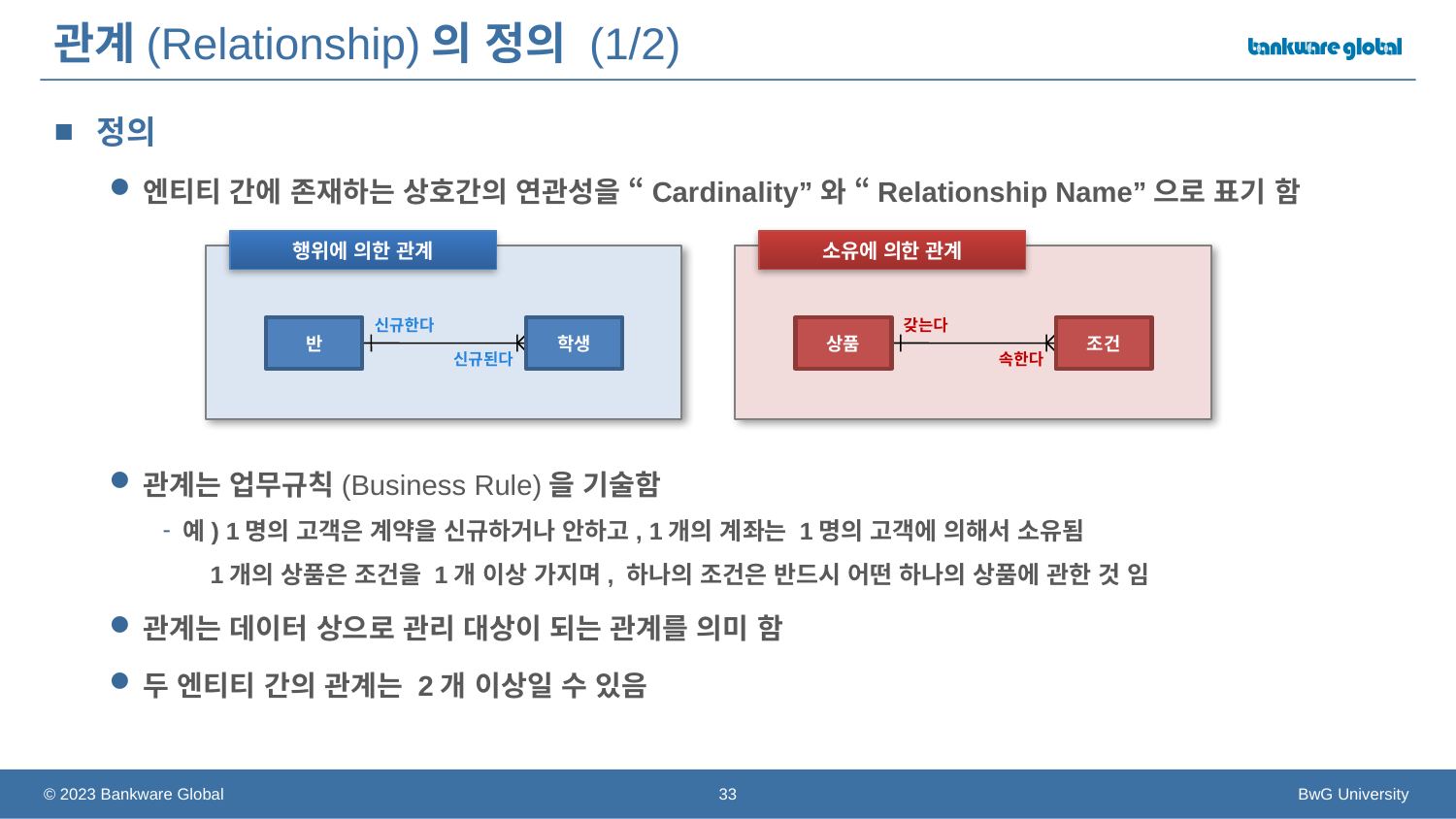

# 관계(Relationship)의 정의 (1/2)
정의
엔티티 간에 존재하는 상호간의 연관성을 “Cardinality”와 “Relationship Name”으로 표기 함

관계는 업무규칙(Business Rule)을 기술함
예) 1명의 고객은 계약을 신규하거나 안하고, 1개의 계좌는 1명의 고객에 의해서 소유됨
       1개의 상품은 조건을 1개 이상 가지며, 하나의 조건은 반드시 어떤 하나의 상품에 관한 것 임
관계는 데이터 상으로 관리 대상이 되는 관계를 의미 함
두 엔티티 간의 관계는 2개 이상일 수 있음
행위에 의한 관계

신규한다
반
학생

신규된다
소유에 의한 관계

갖는다
상품
조건

속한다
33